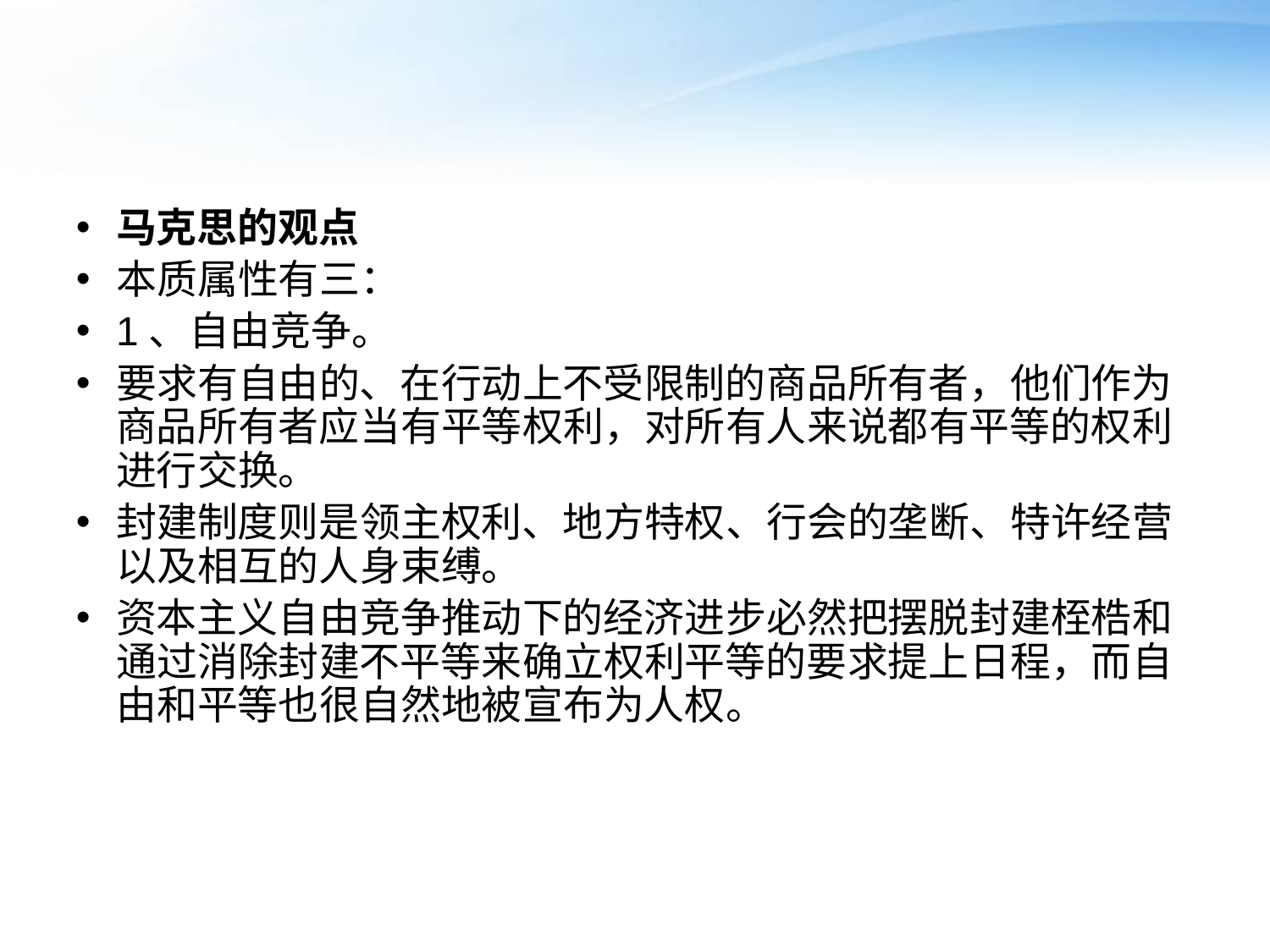

#
马克思的观点
本质属性有三：
1、自由竞争。
要求有自由的、在行动上不受限制的商品所有者，他们作为商品所有者应当有平等权利，对所有人来说都有平等的权利进行交换。
封建制度则是领主权利、地方特权、行会的垄断、特许经营以及相互的人身束缚。
资本主义自由竞争推动下的经济进步必然把摆脱封建桎梏和通过消除封建不平等来确立权利平等的要求提上日程，而自由和平等也很自然地被宣布为人权。